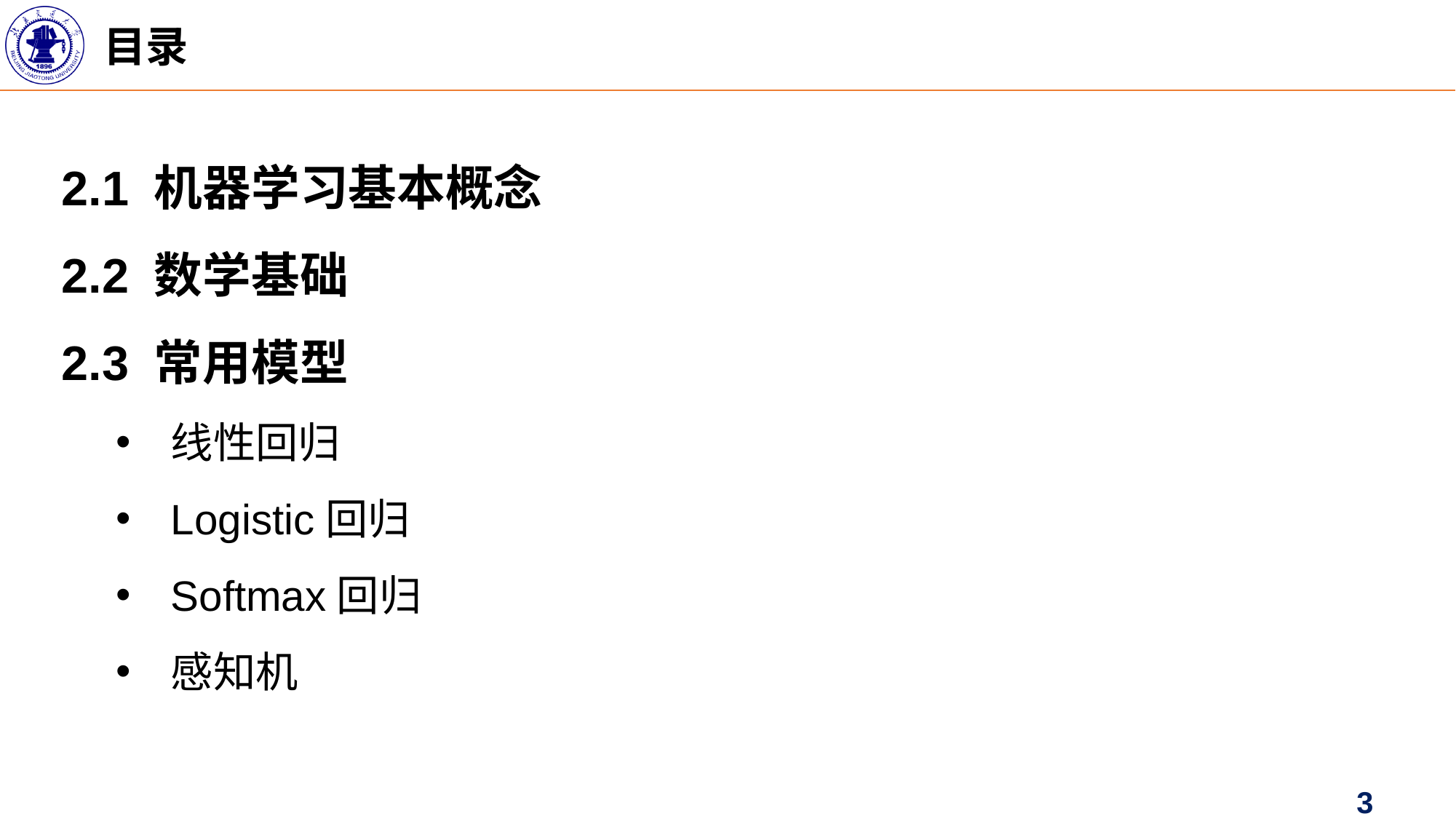

目录
2.1 机器学习基本概念
2.2 数学基础
2.3 常用模型
线性回归
Logistic回归
Softmax回归
感知机